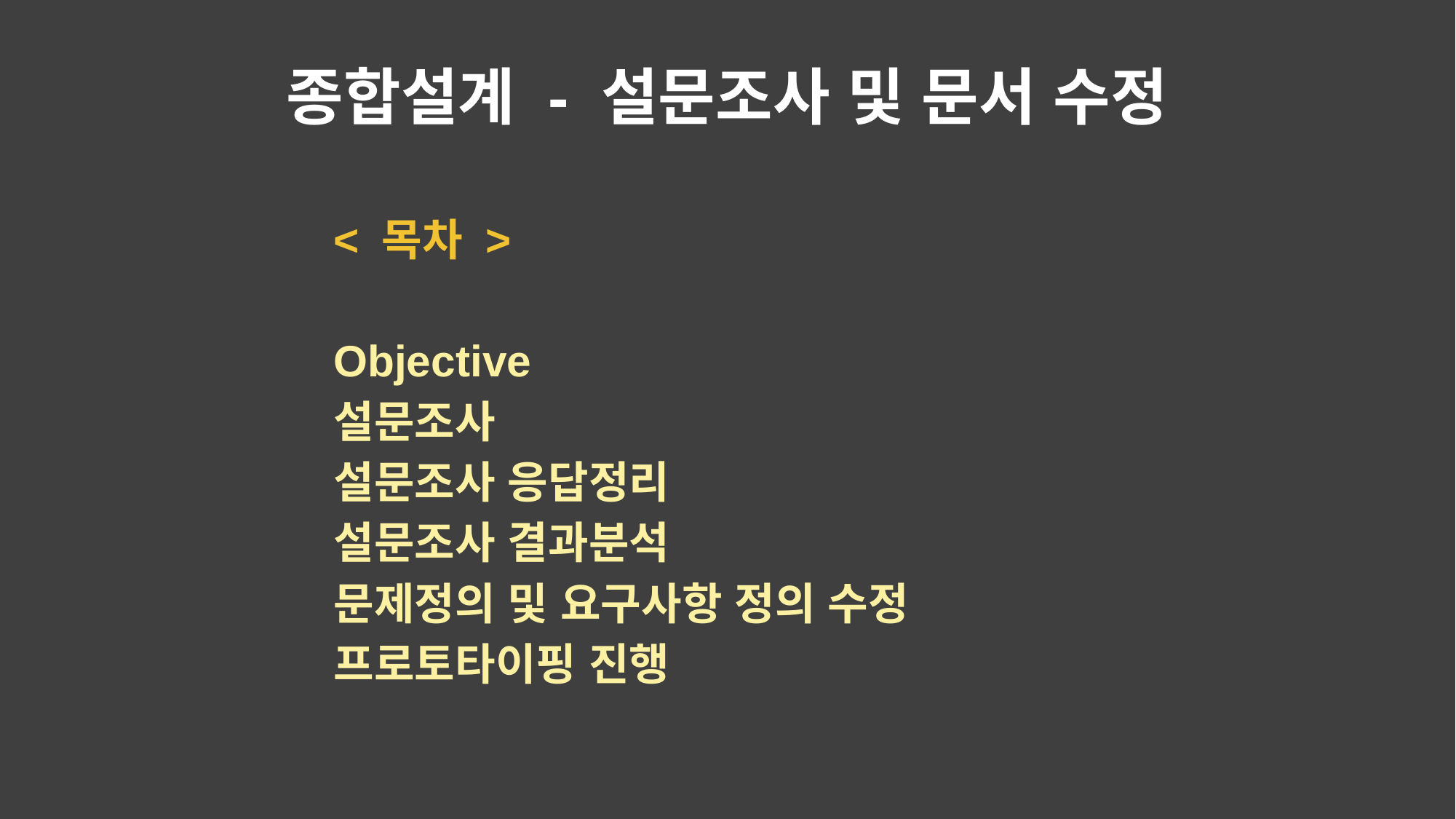

종합설계 - 설문조사 및 문서 수정
< 목차 >

Objective
설문조사
설문조사 응답정리
설문조사 결과분석
문제정의 및 요구사항 정의 수정
프로토타이핑 진행